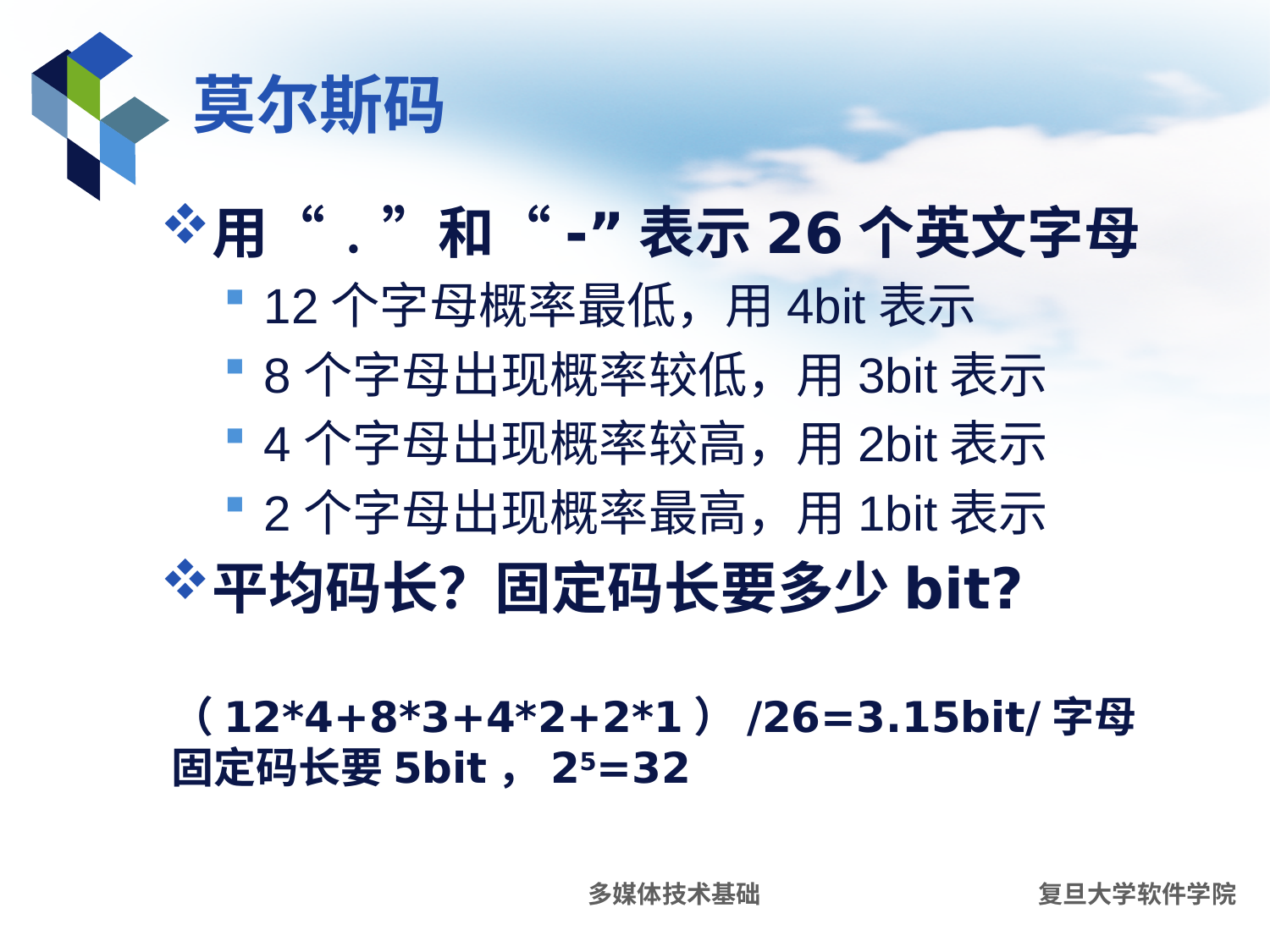

# 莫尔斯码
用“﹒”和“-”表示26个英文字母
12个字母概率最低，用4bit表示
8个字母出现概率较低，用3bit表示
4个字母出现概率较高，用2bit表示
2个字母出现概率最高，用1bit表示
平均码长？固定码长要多少bit?
（12*4+8*3+4*2+2*1）/26=3.15bit/字母
固定码长要5bit，25=32
多媒体技术基础